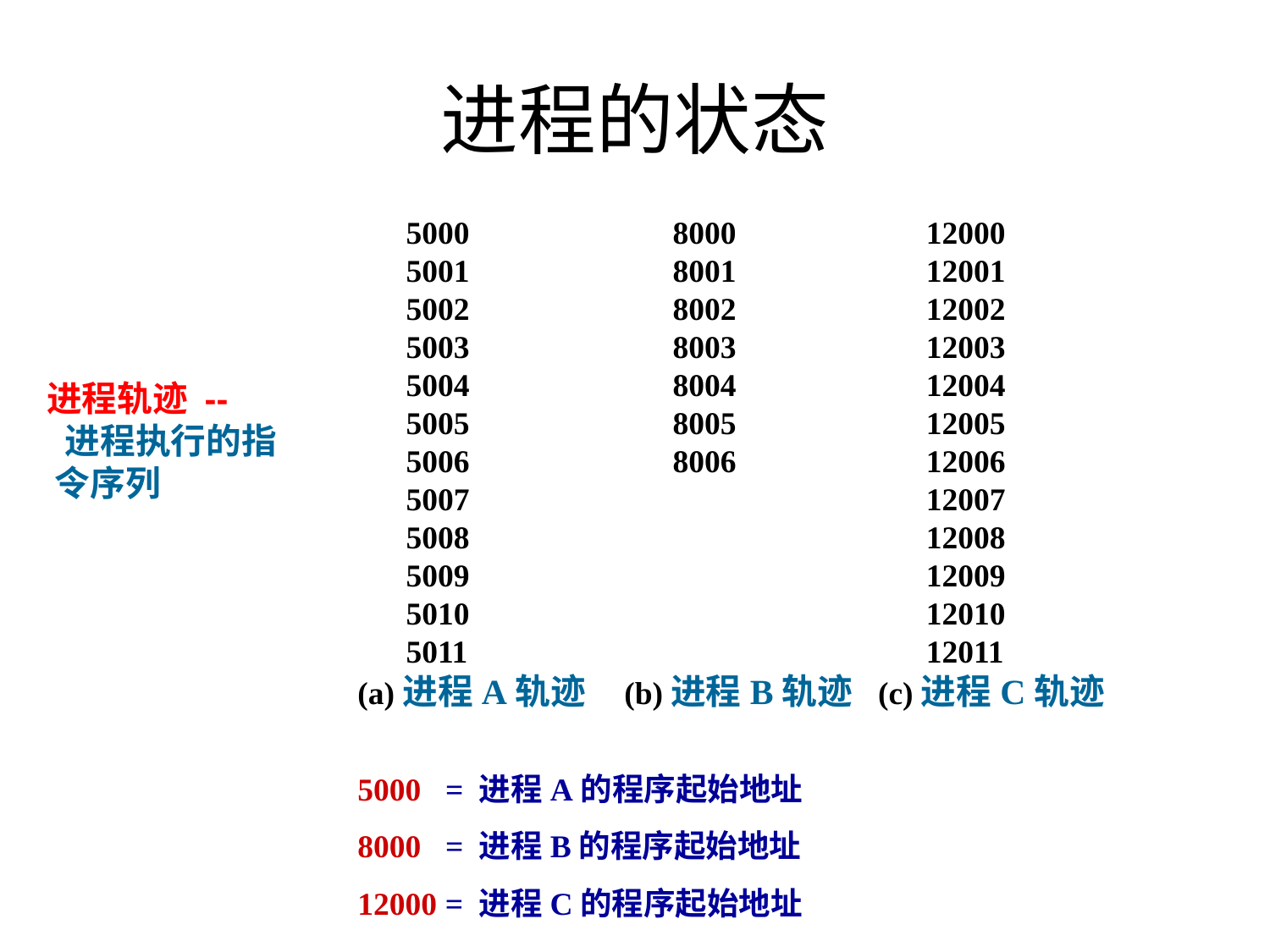

进程的状态
      5000
      5001
      5002
      5003
      5004
      5005
      5006
      5007
      5008
      5009
      5010
      5011
(a)进程A轨迹

5000   = 进程A的程序起始地址
8000   = 进程B的程序起始地址
12000 = 进程C的程序起始地址
      8000
      8001
      8002
      8003
      8004
      8005
      8006

(b)进程B轨迹
      12000
      12001
      12002
      12003
      12004
      12005
      12006
      12007
      12008
      12009
      12010
      12011
(c)进程C轨迹
进程轨迹 --
 进程执行的指
 令序列